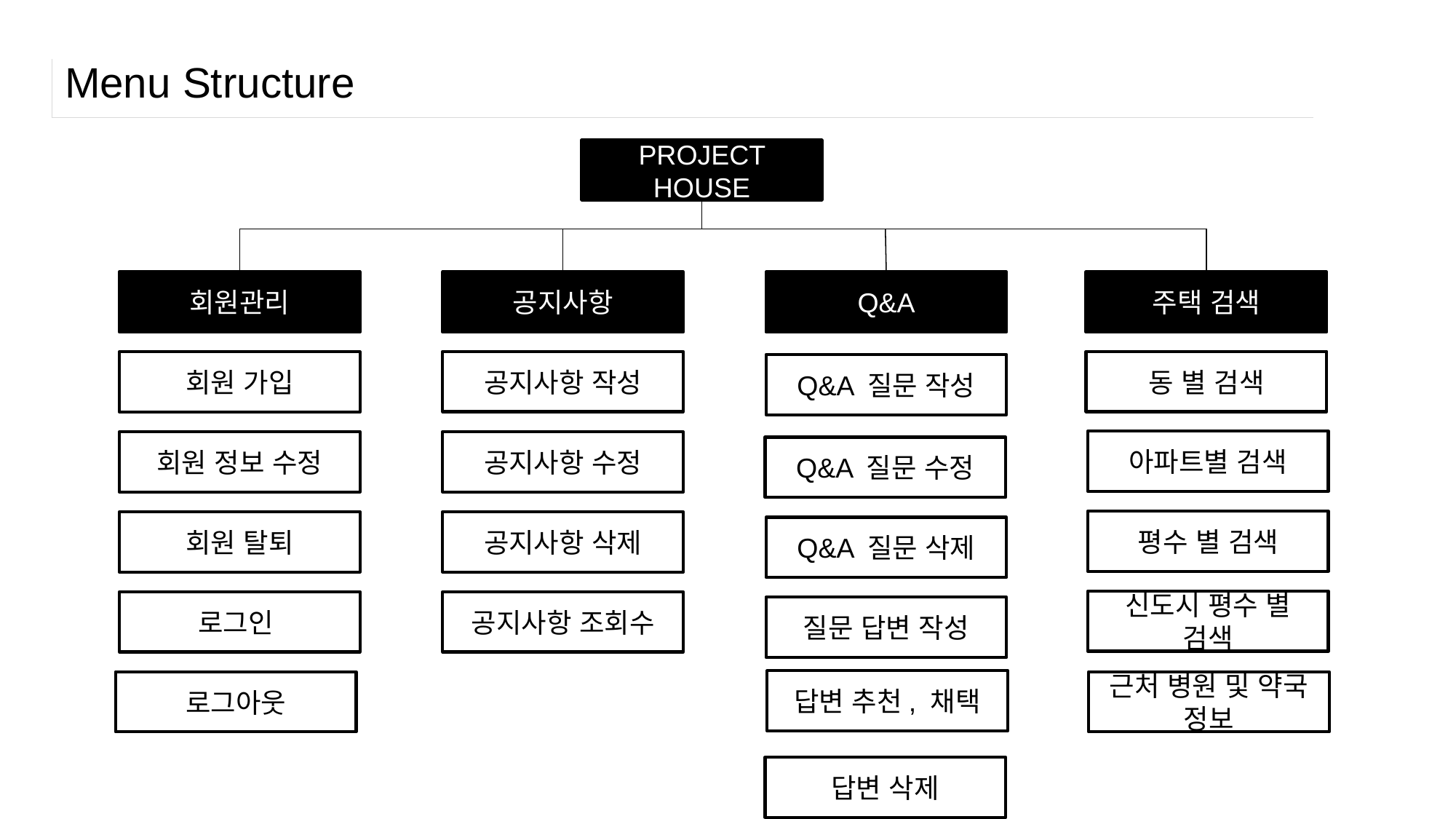

# Menu Structure
PROJECT HOUSE
회원관리
공지사항
Q&A
주택 검색
공지사항 작성
동 별 검색
회원 가입
Q&A 질문 작성
아파트별 검색
회원 정보 수정
공지사항 수정
Q&A 질문 수정
평수 별 검색
회원 탈퇴
공지사항 삭제
Q&A 질문 삭제
신도시 평수 별 검색
로그인
공지사항 조회수
질문 답변 작성
답변 추천, 채택
로그아웃
근처 병원 및 약국 정보
답변 삭제